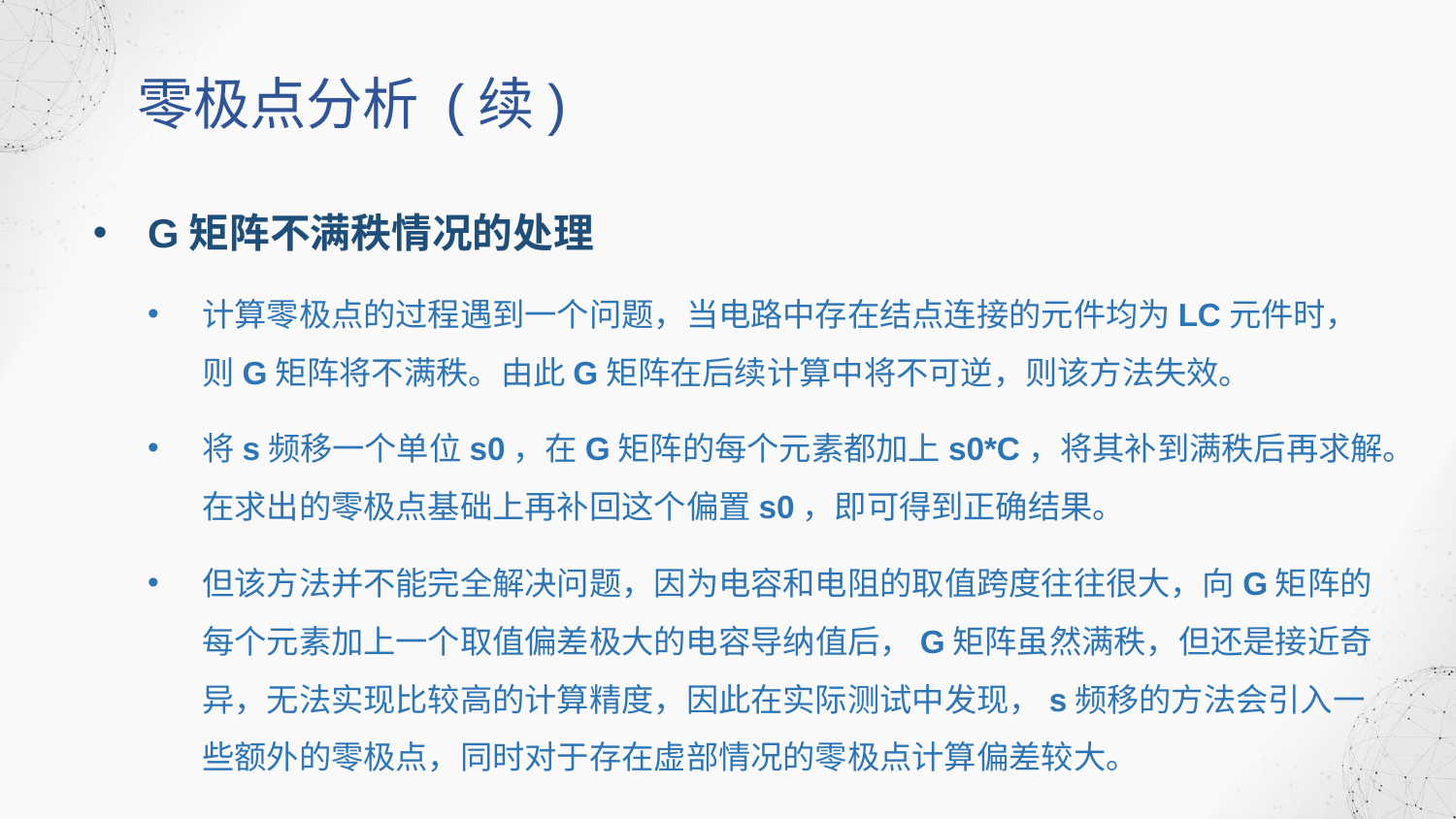

零极点分析 (续)
G矩阵不满秩情况的处理
计算零极点的过程遇到一个问题，当电路中存在结点连接的元件均为LC元件时，则G矩阵将不满秩。由此G矩阵在后续计算中将不可逆，则该方法失效。
将s频移一个单位s0，在G矩阵的每个元素都加上s0*C，将其补到满秩后再求解。在求出的零极点基础上再补回这个偏置s0，即可得到正确结果。
但该方法并不能完全解决问题，因为电容和电阻的取值跨度往往很大，向G矩阵的每个元素加上一个取值偏差极大的电容导纳值后，G矩阵虽然满秩，但还是接近奇异，无法实现比较高的计算精度，因此在实际测试中发现，s频移的方法会引入一些额外的零极点，同时对于存在虚部情况的零极点计算偏差较大。